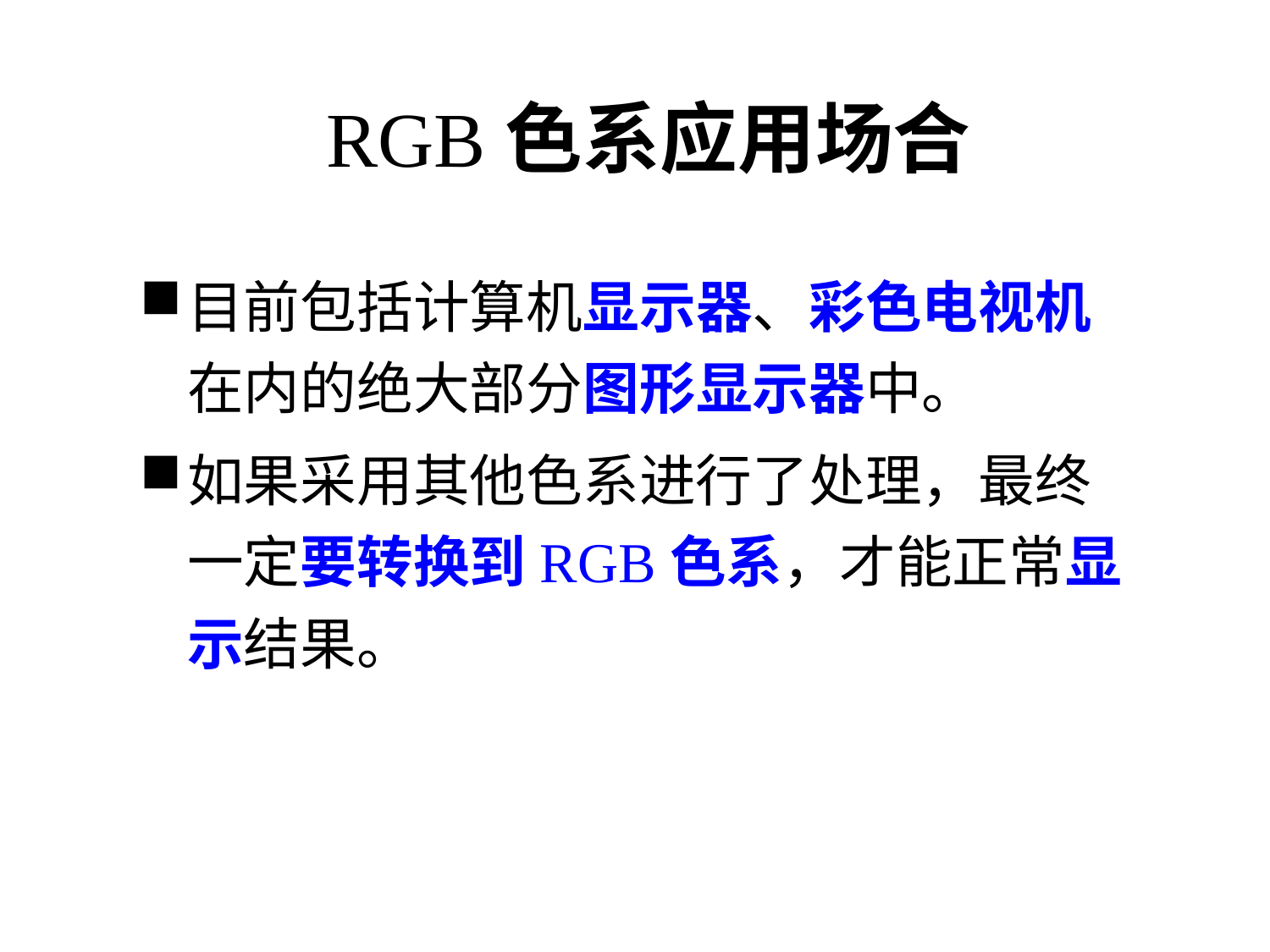

# RGB色系应用场合
目前包括计算机显示器、彩色电视机在内的绝大部分图形显示器中。
如果采用其他色系进行了处理，最终一定要转换到RGB色系，才能正常显示结果。